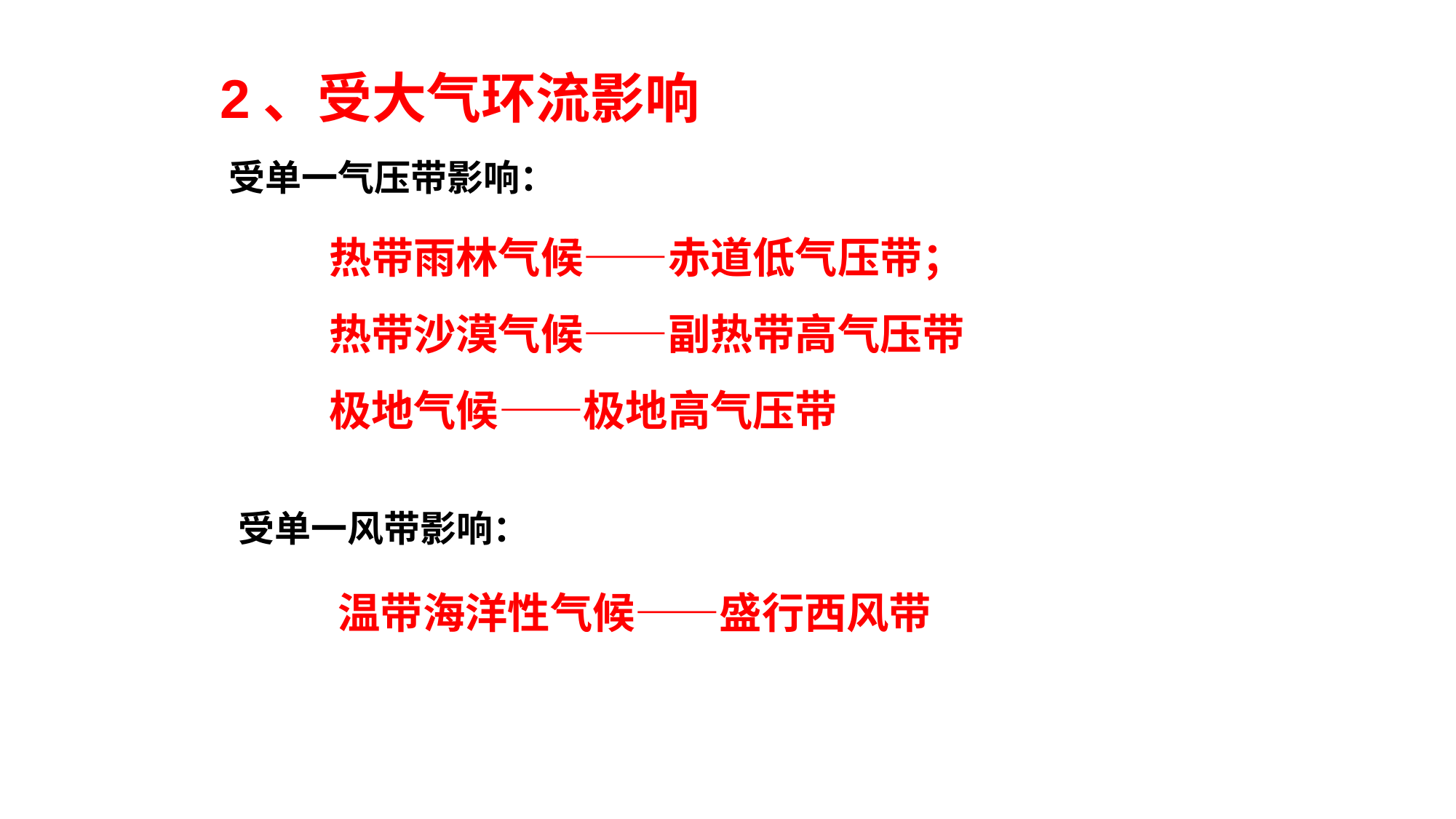

2、受大气环流影响
受单一气压带影响：
热带雨林气候——赤道低气压带；
热带沙漠气候——副热带高气压带
极地气候——极地高气压带
受单一风带影响：
温带海洋性气候——盛行西风带